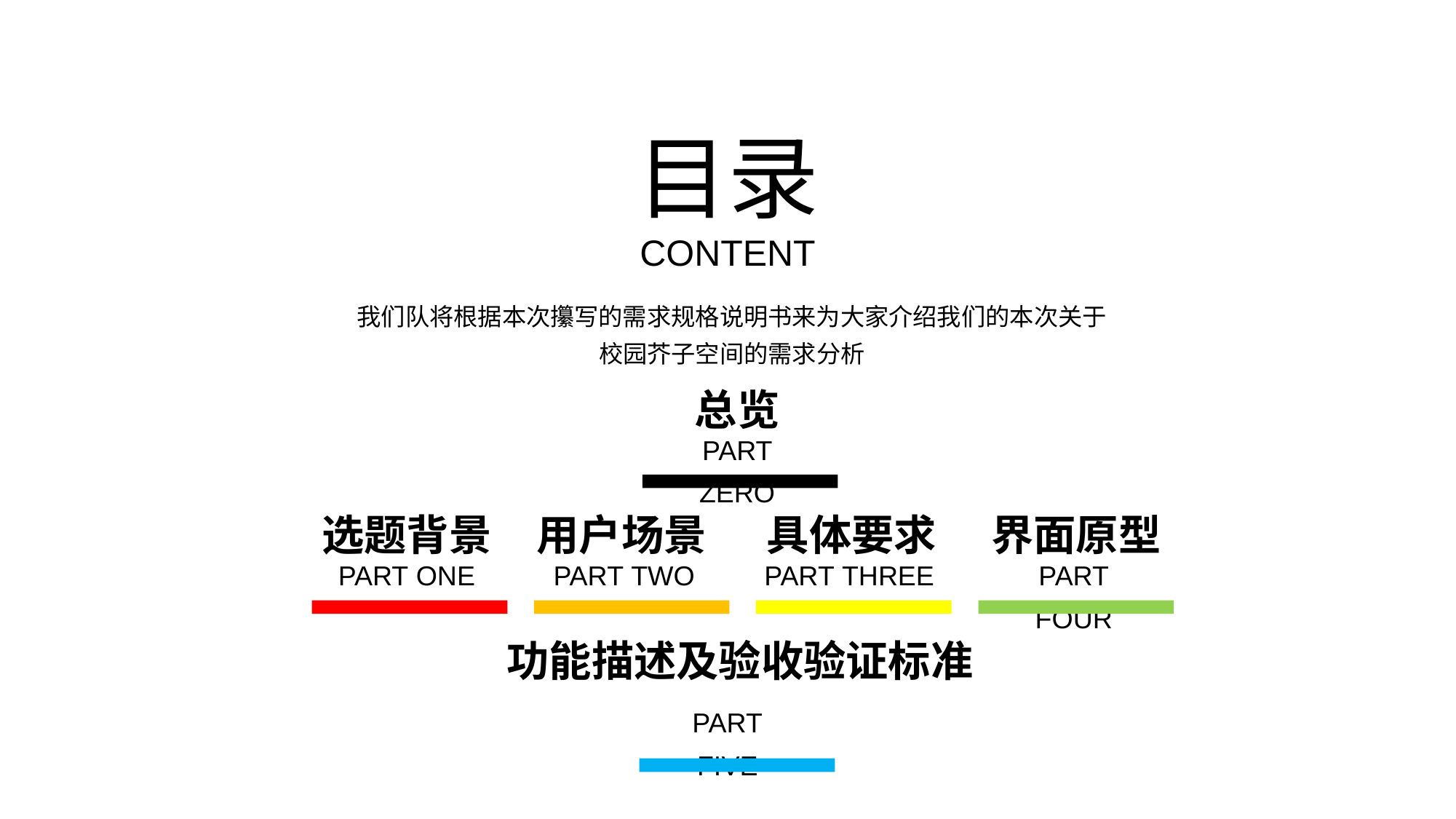

目录
CONTENT
我们队将根据本次攥写的需求规格说明书来为大家介绍我们的本次关于校园芥子空间的需求分析
总览
PART ZERO

选题背景
用户场景
具体要求
界面原型
PART ONE
PART TWO
PART THREE
PART FOUR

功能描述及验收验证标准

PART FIVE